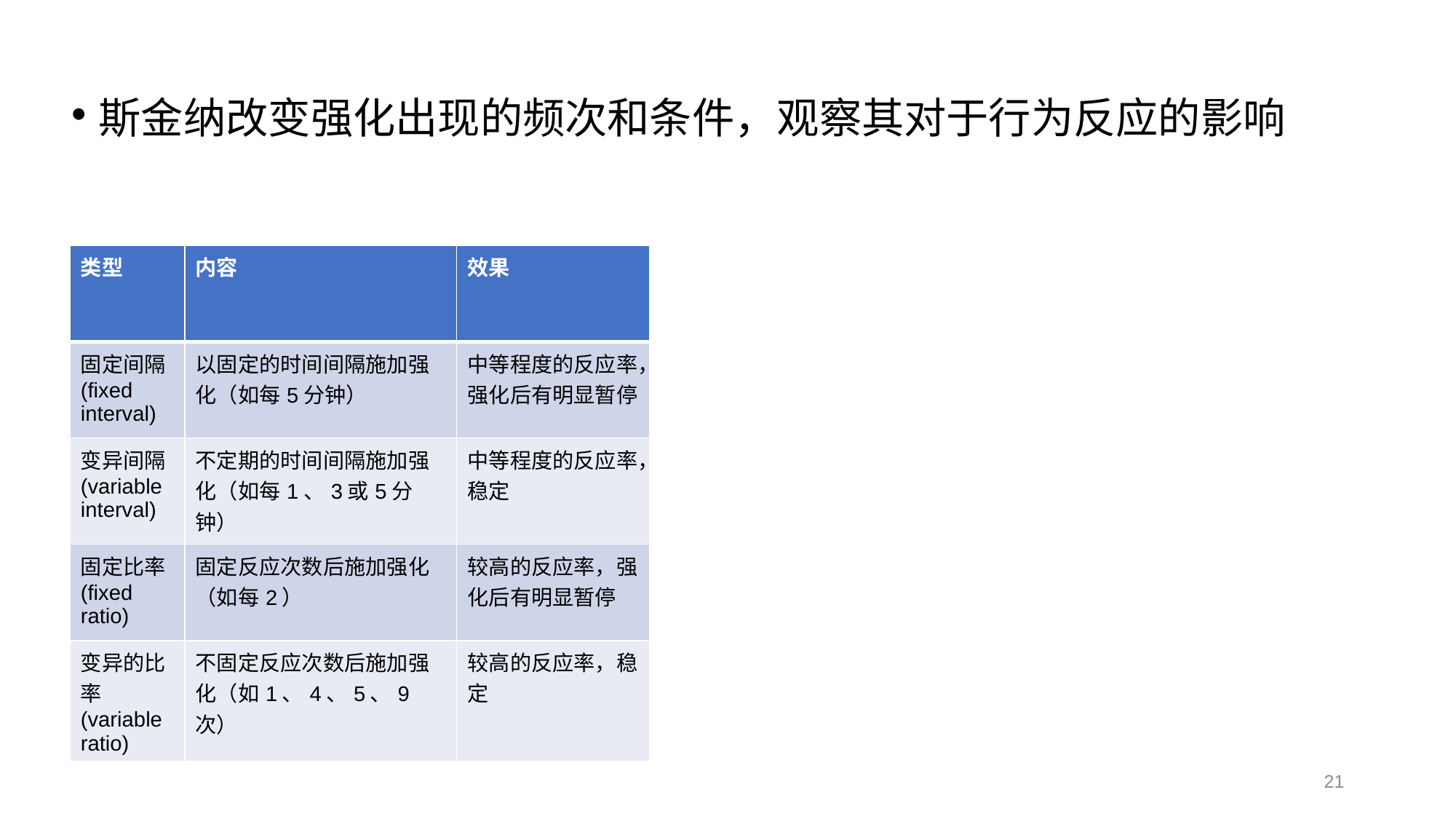

斯金纳改变强化出现的频次和条件，观察其对于行为反应的影响

| 类型 | 内容 | 效果 |
| --- | --- | --- |
| 固定间隔(fixed interval) | 以固定的时间间隔施加强化（如每5分钟） | 中等程度的反应率，强化后有明显暂停 |
| 变异间隔 (variable interval) | 不定期的时间间隔施加强化（如每1、3或5分钟） | 中等程度的反应率，稳定 |
| 固定比率 (fixed ratio) | 固定反应次数后施加强化（如每2） | 较高的反应率，强化后有明显暂停 |
| 变异的比率 (variable ratio) | 不固定反应次数后施加强化（如1、4、5、9次） | 较高的反应率，稳定 |
21